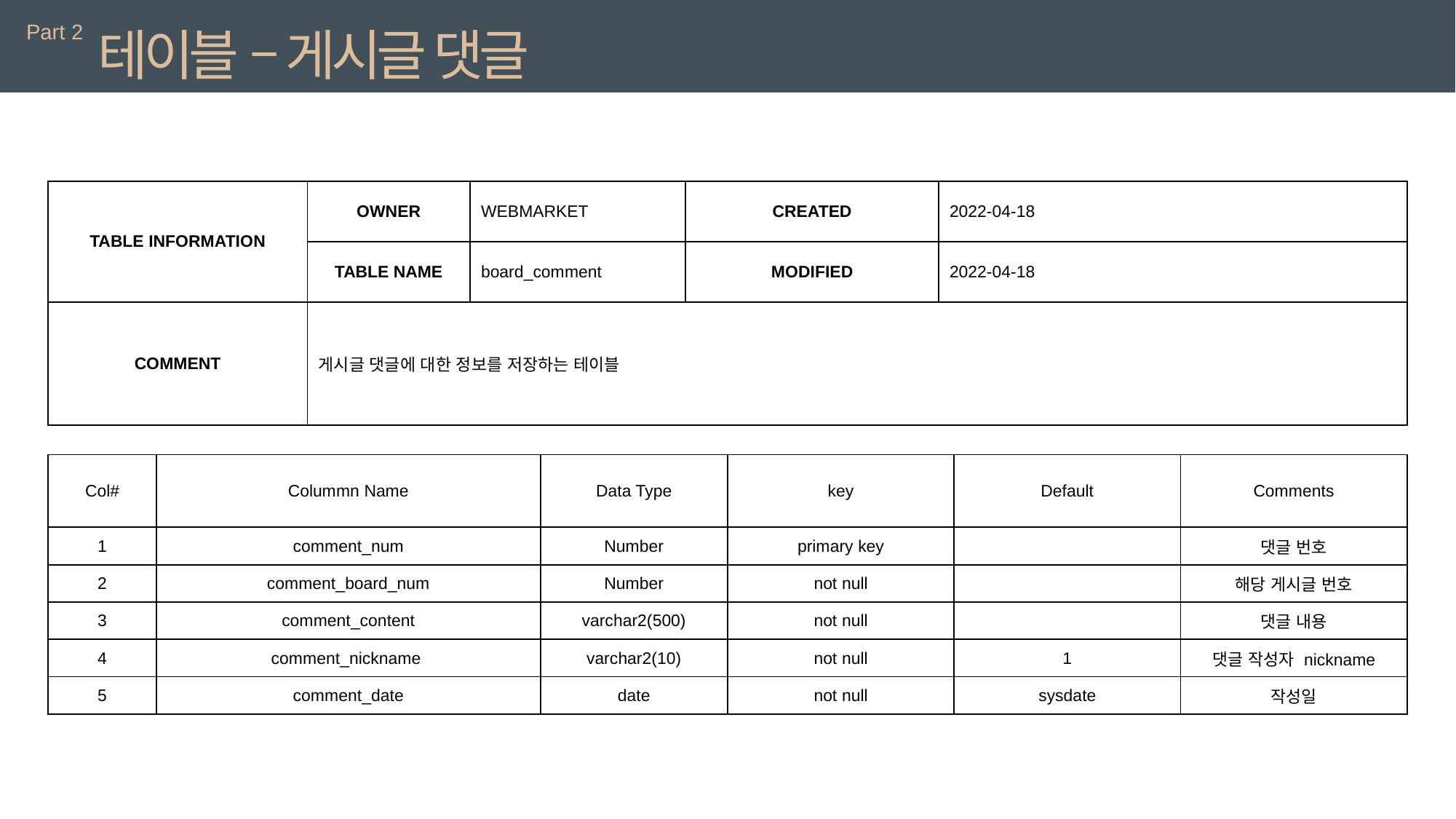

Part 2
테이블 – 게시글 댓글
| TABLE INFORMATION | OWNER | WEBMARKET | CREATED | 2022-04-18 |
| --- | --- | --- | --- | --- |
|  | TABLE NAME | board\_comment | MODIFIED | 2022-04-18 |
| COMMENT | 게시글 댓글에 대한 정보를 저장하는 테이블 |  |  |  |
| Col# | Colummn Name | Data Type | key | Default | Comments |
| --- | --- | --- | --- | --- | --- |
| 1 | comment\_num | Number | primary key |  | 댓글 번호 |
| 2 | comment\_board\_num | Number | not null |  | 해당 게시글 번호 |
| 3 | comment\_content | varchar2(500) | not null |  | 댓글 내용 |
| 4 | comment\_nickname | varchar2(10) | not null | 1 | 댓글 작성자 nickname |
| 5 | comment\_date | date | not null | sysdate | 작성일 |